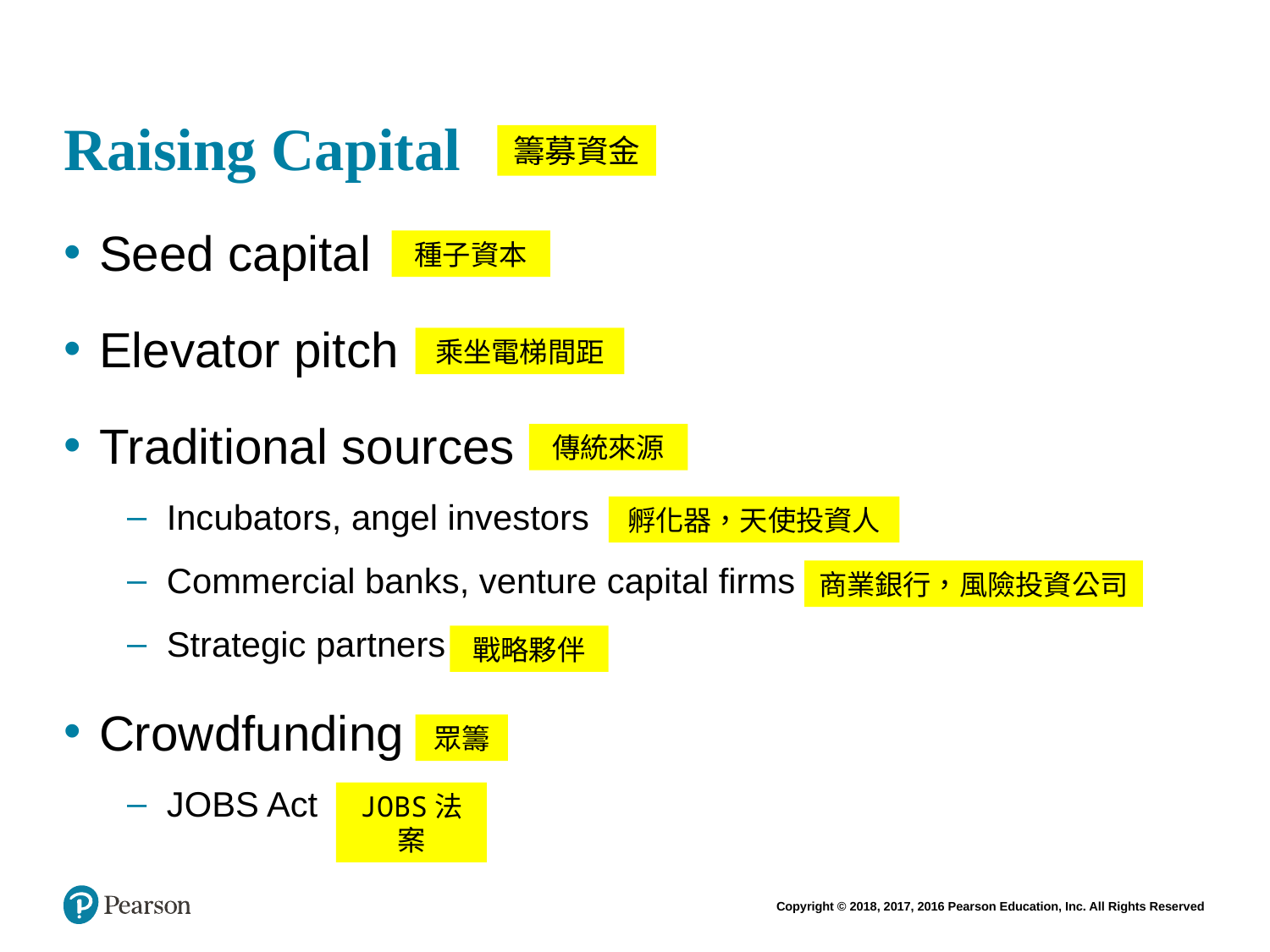

# Raising Capital
籌募資金
Seed capital
Elevator pitch
Traditional sources
Incubators, angel investors
Commercial banks, venture capital firms
Strategic partners
Crowdfunding
JOBS Act
種子資本
乘坐電梯間距
傳統來源
孵化器，天使投資人
商業銀行，風險投資公司
戰略夥伴
眾籌
JOBS法案